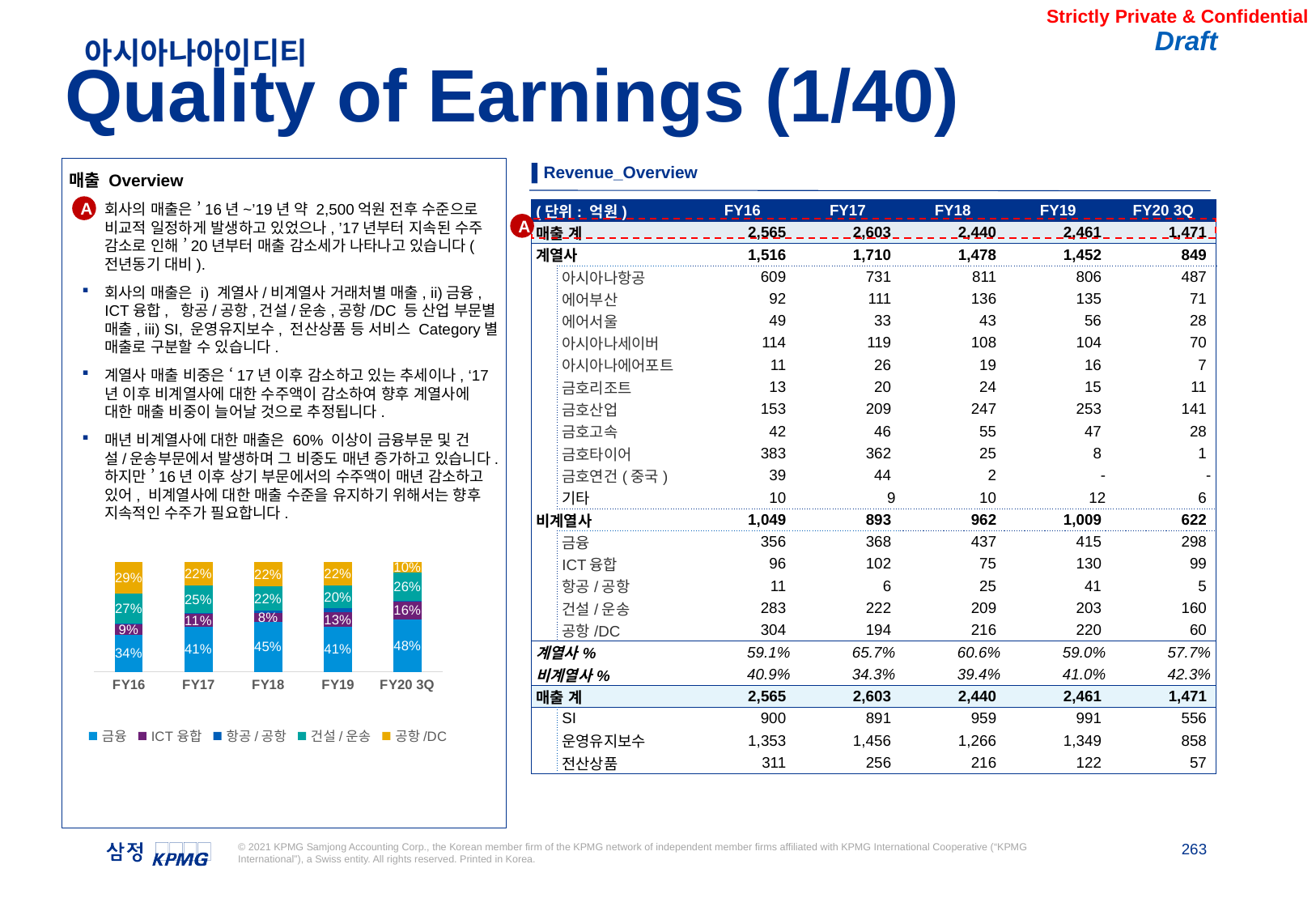

아시아나아이디티
Quality of Earnings (1/40)
▌Revenue_Overview

매출 Overview
회사의 매출은 ’16년~’19년 약 2,500억원 전후 수준으로 비교적 일정하게 발생하고 있었으나, ’17년부터 지속된 수주 감소로 인해 ’20년부터 매출 감소세가 나타나고 있습니다(전년동기 대비).
회사의 매출은 i) 계열사/비계열사 거래처별 매출, ii)금융, ICT융합,  항공/공항,건설/운송,공항/DC 등 산업 부문별 매출, iii) SI, 운영유지보수, 전산상품 등 서비스 Category별 매출로 구분할 수 있습니다.
계열사 매출 비중은 ‘17년 이후 감소하고 있는 추세이나, ‘17년 이후 비계열사에 대한 수주액이 감소하여 향후 계열사에 대한 매출 비중이 늘어날 것으로 추정됩니다.
매년 비계열사에 대한 매출은 60% 이상이 금융부문 및 건설/운송부문에서 발생하며 그 비중도 매년 증가하고 있습니다. 하지만 ’16년 이후 상기 부문에서의 수주액이 매년 감소하고 있어, 비계열사에 대한 매출 수준을 유지하기 위해서는 향후 지속적인 수주가 필요합니다.
A
| (단위: 억원) |  | FY16 | FY17 | FY18 | FY19 | FY20 3Q |
| --- | --- | --- | --- | --- | --- | --- |
| 매출 계 |  | 2,565 | 2,603 | 2,440 | 2,461 | 1,471 |
| 계열사 |  | 1,516 | 1,710 | 1,478 | 1,452 | 849 |
|  | 아시아나항공 | 609 | 731 | 811 | 806 | 487 |
|  | 에어부산 | 92 | 111 | 136 | 135 | 71 |
|  | 에어서울 | 49 | 33 | 43 | 56 | 28 |
|  | 아시아나세이버 | 114 | 119 | 108 | 104 | 70 |
|  | 아시아나에어포트 | 11 | 26 | 19 | 16 | 7 |
|  | 금호리조트 | 13 | 20 | 24 | 15 | 11 |
|  | 금호산업 | 153 | 209 | 247 | 253 | 141 |
|  | 금호고속 | 42 | 46 | 55 | 47 | 28 |
|  | 금호타이어 | 383 | 362 | 25 | 8 | 1 |
|  | 금호연건(중국) | 39 | 44 | 2 | - | - |
|  | 기타 | 10 | 9 | 10 | 12 | 6 |
| 비계열사 |  | 1,049 | 893 | 962 | 1,009 | 622 |
|  | 금융 | 356 | 368 | 437 | 415 | 298 |
|  | ICT융합 | 96 | 102 | 75 | 130 | 99 |
|  | 항공/공항 | 11 | 6 | 25 | 41 | 5 |
|  | 건설/운송 | 283 | 222 | 209 | 203 | 160 |
|  | 공항/DC | 304 | 194 | 216 | 220 | 60 |
| 계열사% |  | 59.1% | 65.7% | 60.6% | 59.0% | 57.7% |
| 비계열사% |  | 40.9% | 34.3% | 39.4% | 41.0% | 42.3% |
| 매출 계 |  | 2,565 | 2,603 | 2,440 | 2,461 | 1,471 |
|  | SI | 900 | 891 | 959 | 991 | 556 |
|  | 운영유지보수 | 1,353 | 1,456 | 1,266 | 1,349 | 858 |
|  | 전산상품 | 311 | 256 | 216 | 122 | 57 |
A

### Chart

| Category | 금융 | ICT융합 | 항공/공항 | 건설/운송 | 공항/DC |
|---|---|---|---|---|---|
| FY16 | 0.33900061283907984 | 0.09166807274838482 | 0.010055674312837323 | 0.26948016317682916 | 0.28979547692286894 |
| FY17 | 0.4118449741200171 | 0.11437588018399367 | 0.0072700822219594 | 0.24890544931805866 | 0.2176036141559712 |
| FY18 | 0.4542727820378034 | 0.07745330494921053 | 0.026409237432969877 | 0.21720445577068806 | 0.22466021980932804 |
| FY19 | 0.41153123477817666 | 0.12919046801597672 | 0.04055975239985248 | 0.20101173994673946 | 0.21770680485925473 |
| FY20 3Q | 0.47883291274822937 | 0.15951438828196884 | 0.007482180857260257 | 0.2568833021098647 | 0.09728721600267688 |